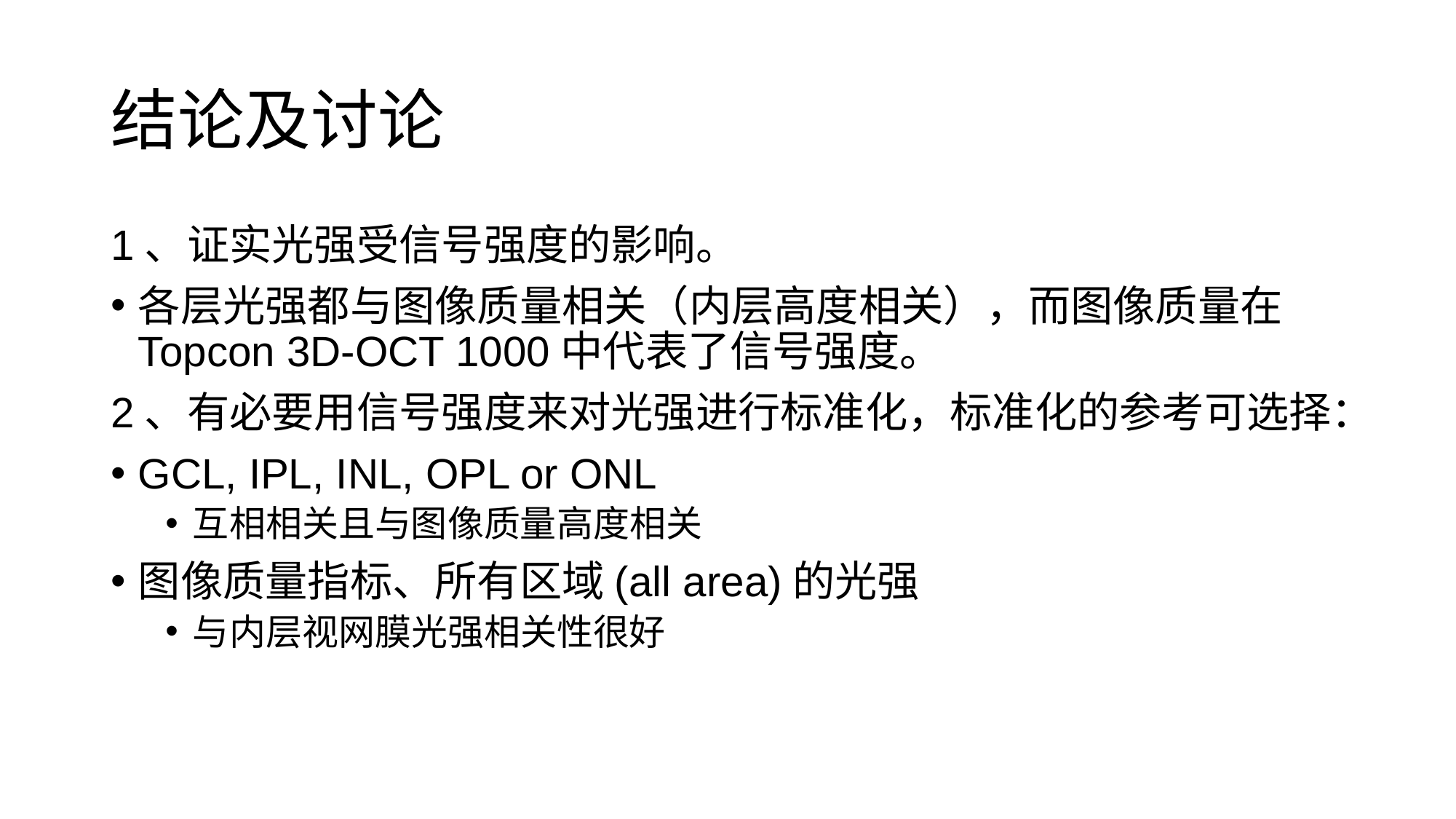

# 结论及讨论
1、证实光强受信号强度的影响。
各层光强都与图像质量相关（内层高度相关），而图像质量在Topcon 3D-OCT 1000中代表了信号强度。
2、有必要用信号强度来对光强进行标准化，标准化的参考可选择：
GCL, IPL, INL, OPL or ONL
互相相关且与图像质量高度相关
图像质量指标、所有区域(all area)的光强
与内层视网膜光强相关性很好